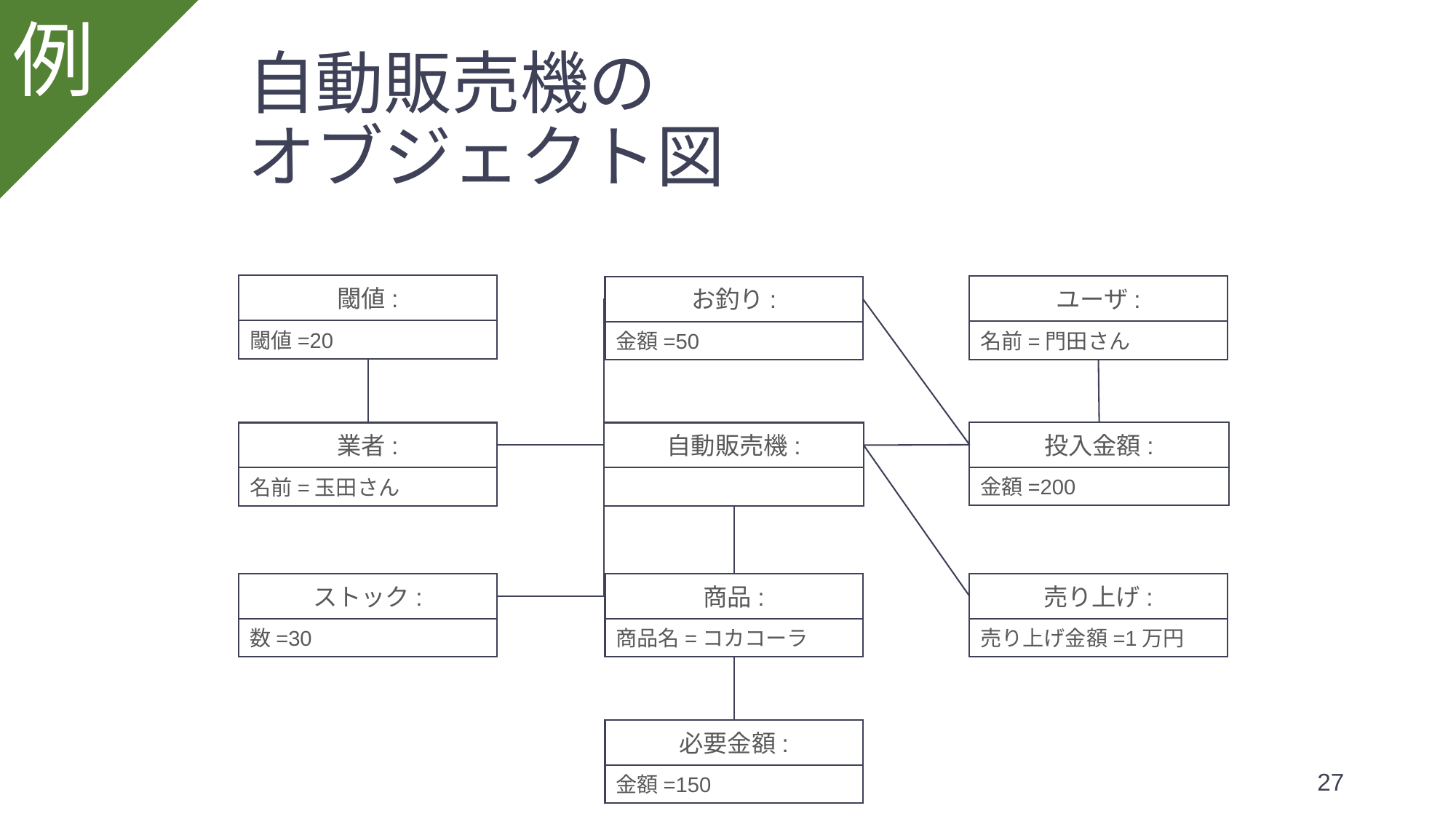

例
# 自動販売機の 　　オブジェクト図
閾値:
閾値=20
ユーザ:
名前=門田さん
お釣り:
金額=50
投入金額:
金額=200
業者:
名前=玉田さん
自動販売機:

ストック:
数=30
商品:
商品名=コカコーラ
売り上げ:
売り上げ金額=1万円
必要金額:
金額=150
ソフトウェア設計
27